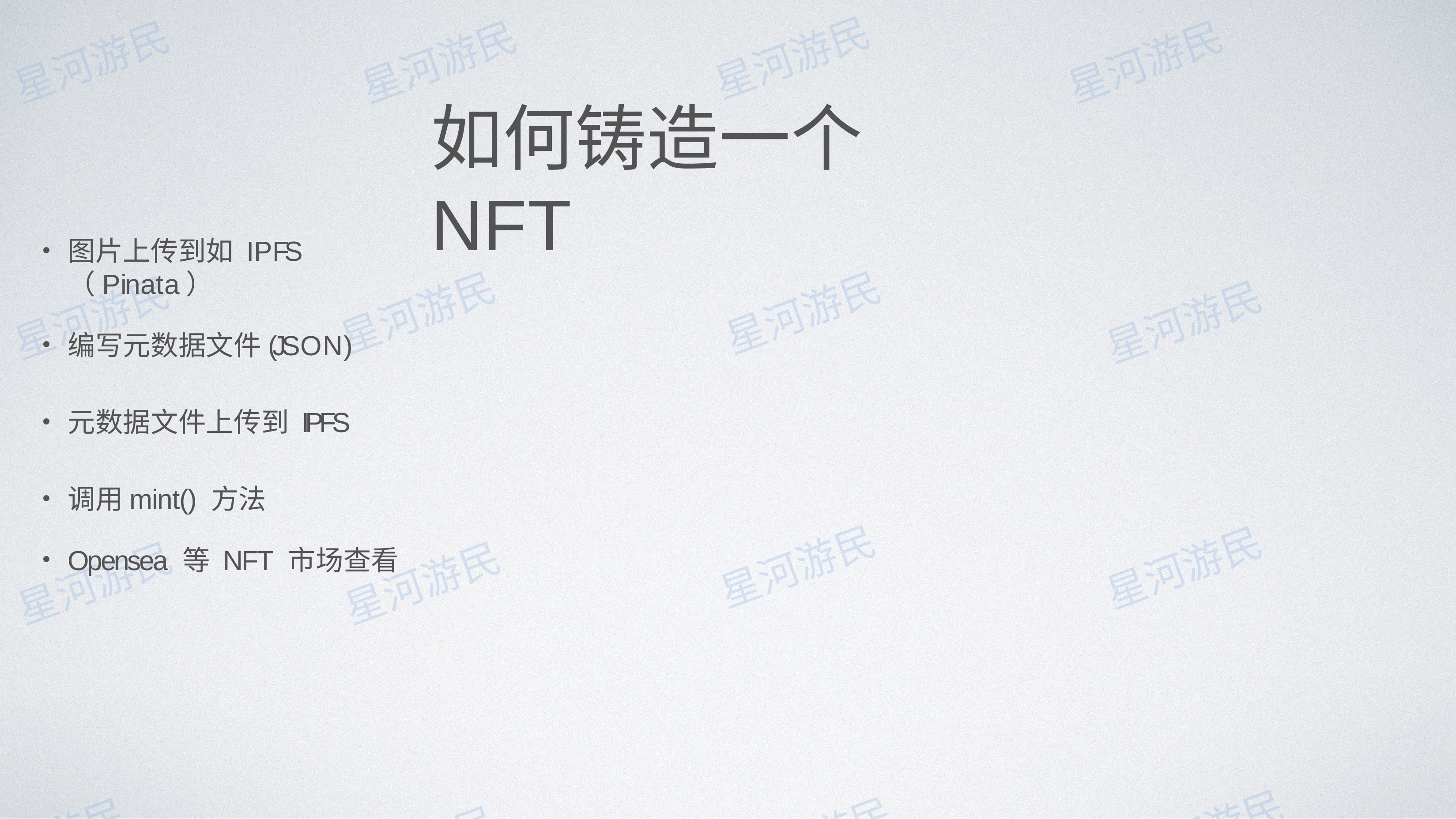

# 如何铸造⼀个 NFT
图⽚上传到如 IPFS （Pinata）

编写元数据⽂件(JSON)

元数据⽂件上传到 IPFS

调⽤mint() ⽅法

Opensea 等 NFT 市场查看